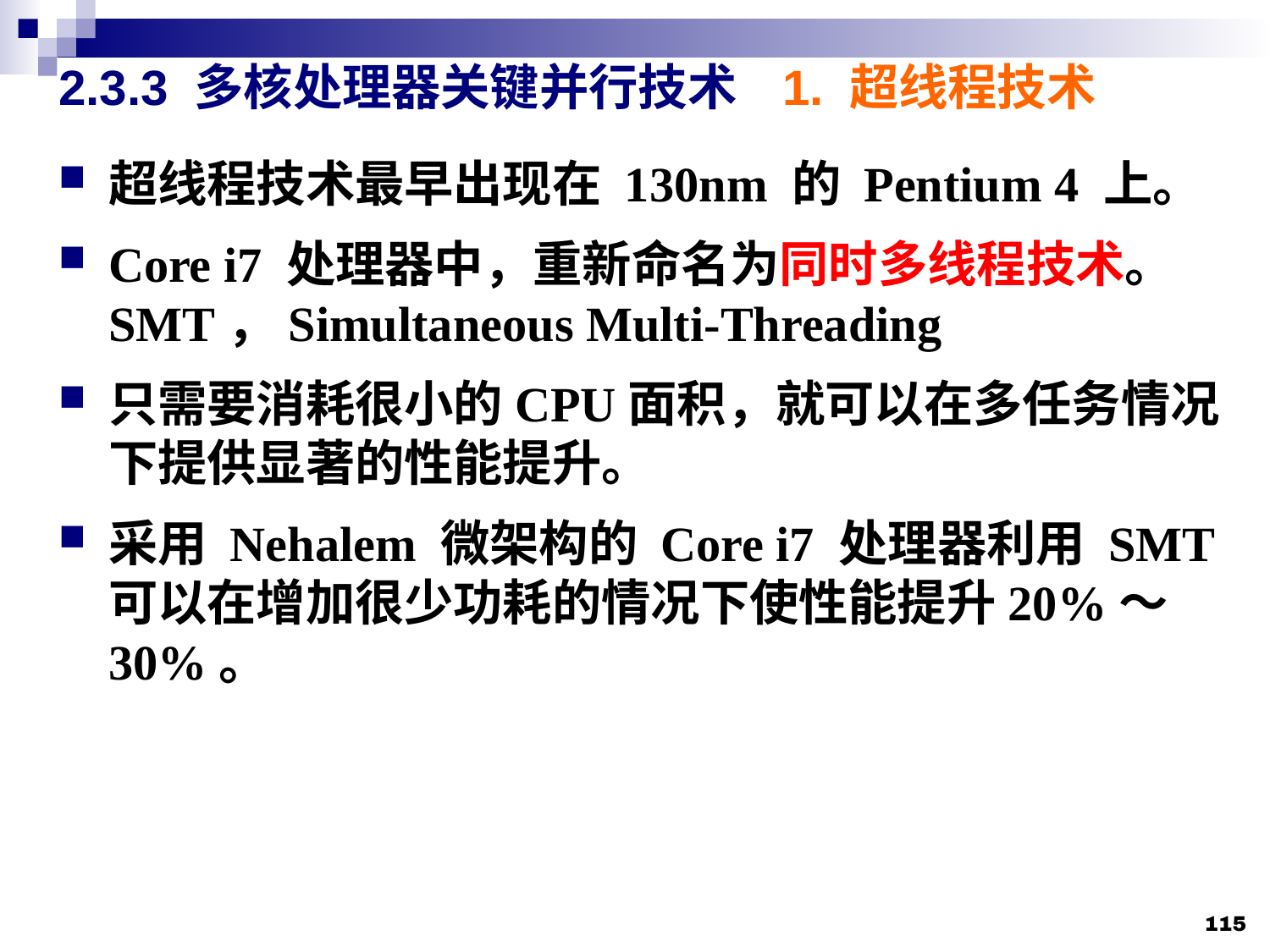

# 2.3.3 多核处理器关键并行技术
1. 超线程技术
超线程技术最早出现在 130nm 的 Pentium 4 上。
Core i7 处理器中，重新命名为同时多线程技术。
SMT，Simultaneous Multi-Threading
只需要消耗很小的CPU面积，就可以在多任务情况下提供显著的性能提升。
采用 Nehalem 微架构的 Core i7 处理器利用 SMT 可以在增加很少功耗的情况下使性能提升20%～30%。
115